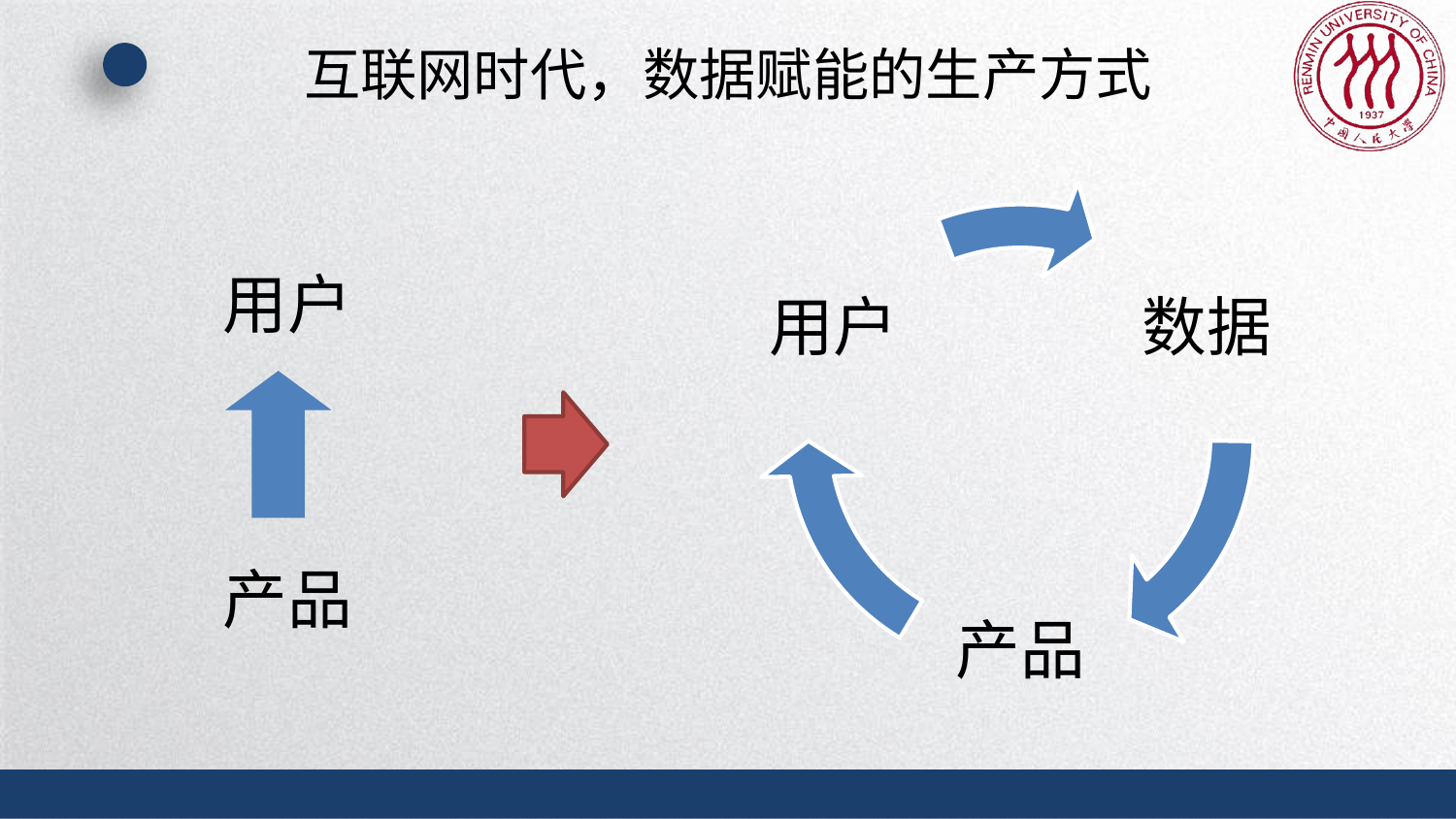

# 互联网时代，数据赋能的生产方式
数据
产品
用户
用户

产品